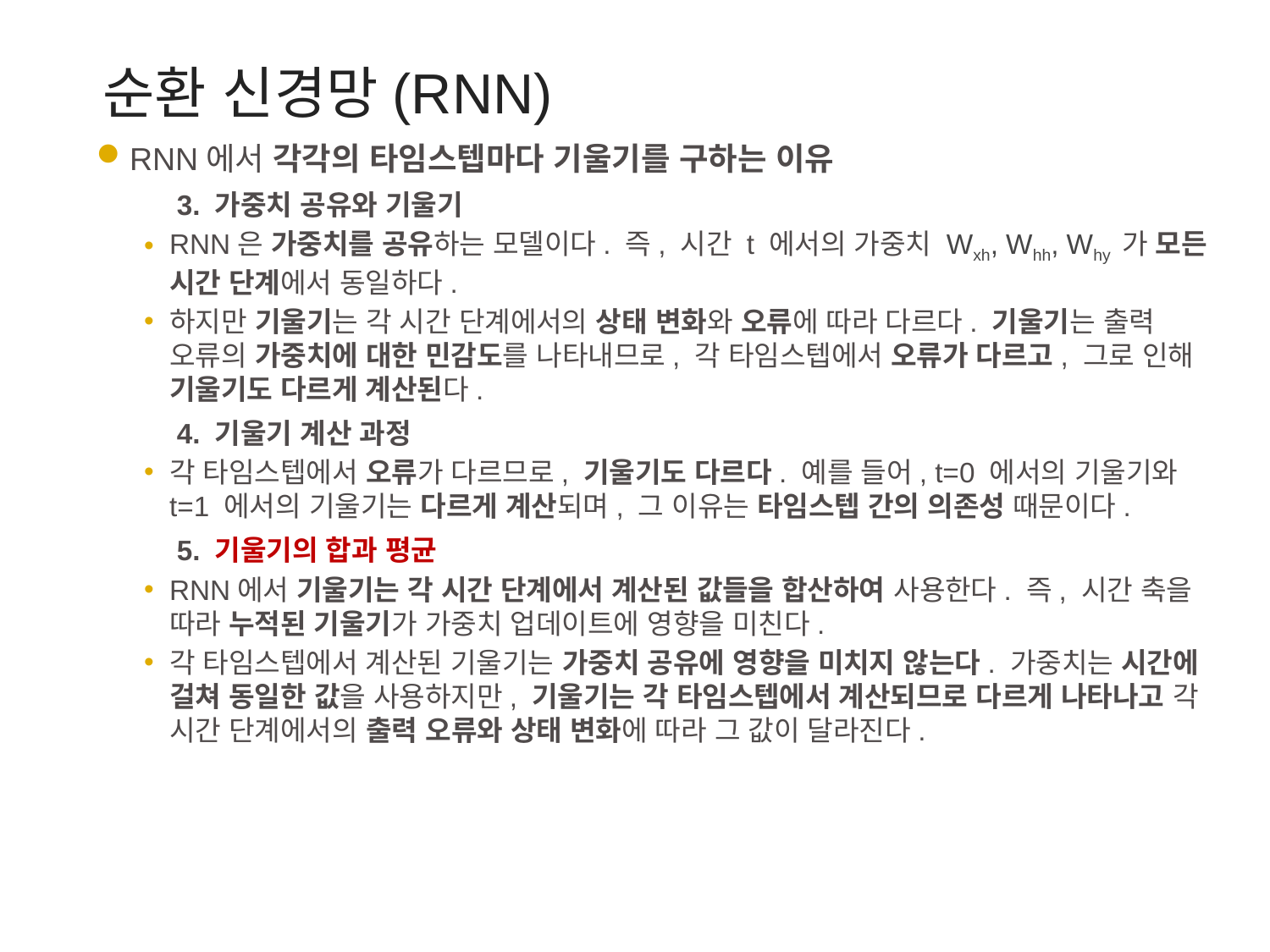

순환 신경망(RNN)
RNN에서 각각의 타임스텝마다 기울기를 구하는 이유
	3. 가중치 공유와 기울기
RNN은 가중치를 공유하는 모델이다. 즉, 시간 t 에서의 가중치 Wxh​, Whh​, Why 가 모든 시간 단계에서 동일하다.
하지만 기울기는 각 시간 단계에서의 상태 변화와 오류에 따라 다르다. 기울기는 출력 오류의 가중치에 대한 민감도를 나타내므로, 각 타임스텝에서 오류가 다르고, 그로 인해 기울기도 다르게 계산된다.
	4. 기울기 계산 과정
각 타임스텝에서 오류가 다르므로, 기울기도 다르다. 예를 들어, t=0 에서의 기울기와 t=1 에서의 기울기는 다르게 계산되며, 그 이유는 타임스텝 간의 의존성 때문이다.
	5. 기울기의 합과 평균
RNN에서 기울기는 각 시간 단계에서 계산된 값들을 합산하여 사용한다. 즉, 시간 축을 따라 누적된 기울기가 가중치 업데이트에 영향을 미친다.
각 타임스텝에서 계산된 기울기는 가중치 공유에 영향을 미치지 않는다. 가중치는 시간에 걸쳐 동일한 값을 사용하지만, 기울기는 각 타임스텝에서 계산되므로 다르게 나타나고 각 시간 단계에서의 출력 오류와 상태 변화에 따라 그 값이 달라진다.